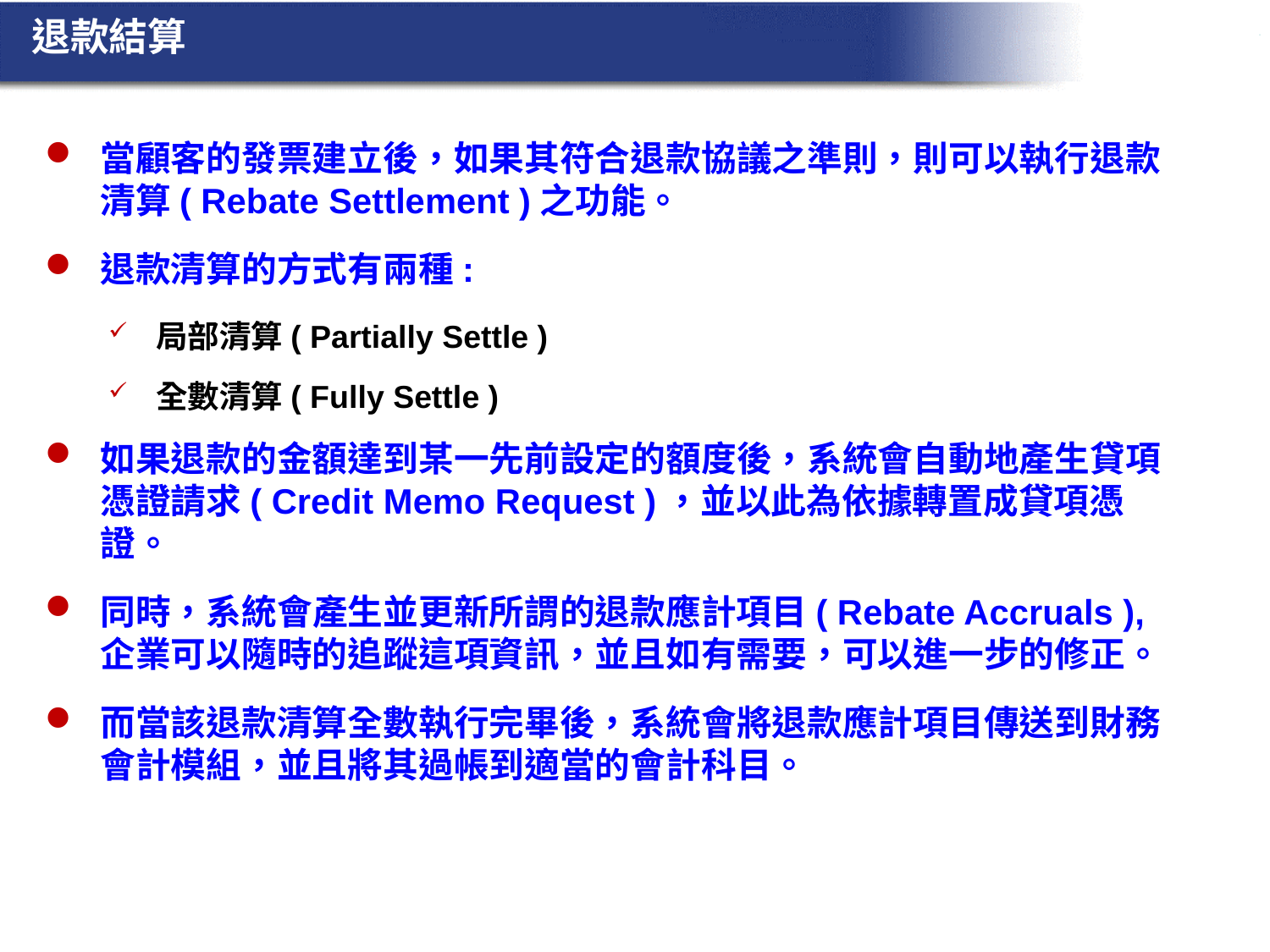

退款結算
當顧客的發票建立後，如果其符合退款協議之準則，則可以執行退款清算( Rebate Settlement )之功能。
退款清算的方式有兩種:
局部清算( Partially Settle )
全數清算( Fully Settle )
如果退款的金額達到某一先前設定的額度後，系統會自動地產生貸項憑證請求( Credit Memo Request )，並以此為依據轉置成貸項憑證。
同時，系統會產生並更新所謂的退款應計項目( Rebate Accruals ), 企業可以隨時的追蹤這項資訊，並且如有需要，可以進一步的修正。
而當該退款清算全數執行完畢後，系統會將退款應計項目傳送到財務會計模組，並且將其過帳到適當的會計科目。